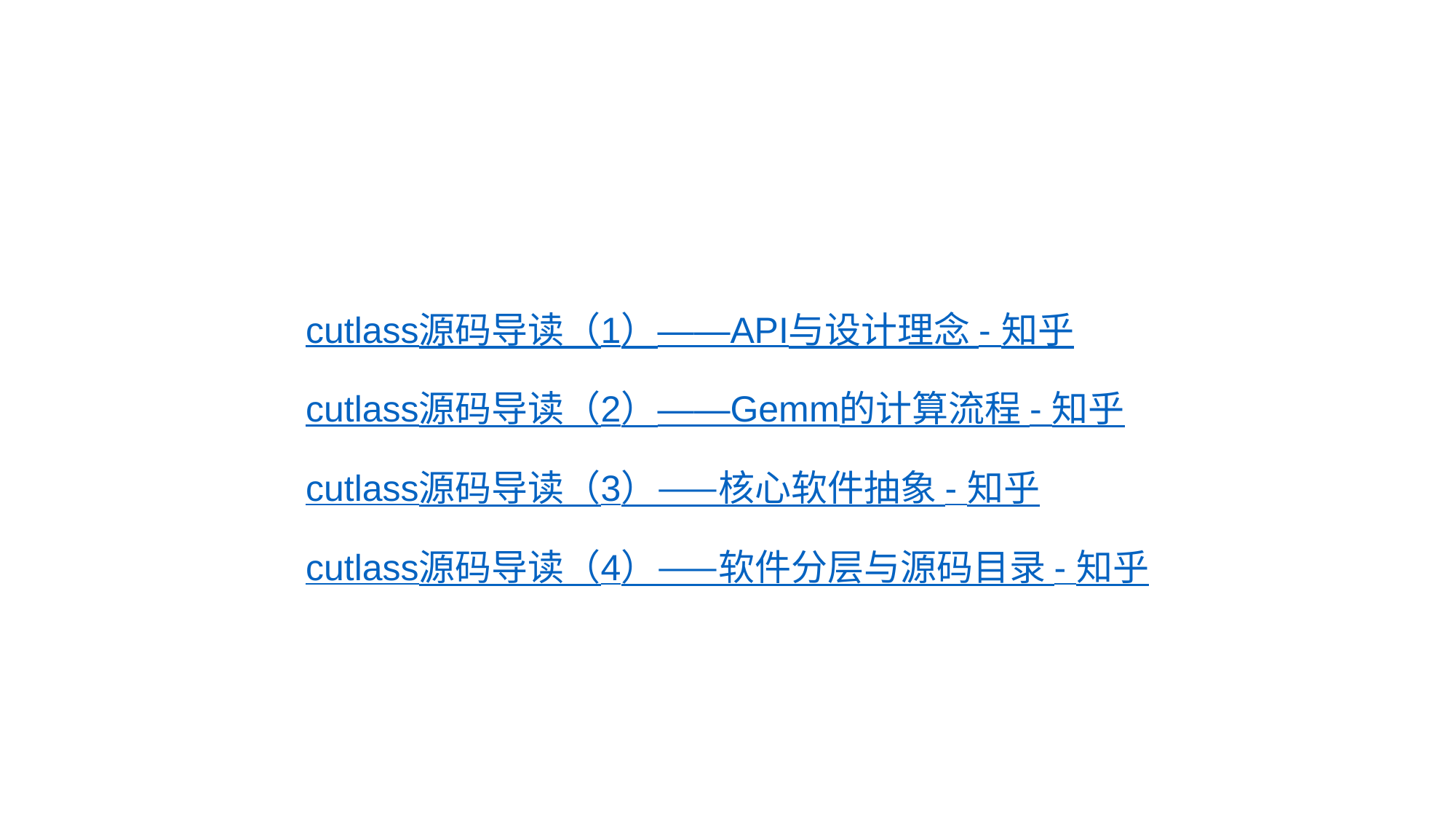

cutlass源码导读（1）——API与设计理念 - 知乎
cutlass源码导读（2）——Gemm的计算流程 - 知乎
cutlass源码导读（3）——核心软件抽象 - 知乎
cutlass源码导读（4）——软件分层与源码目录 - 知乎